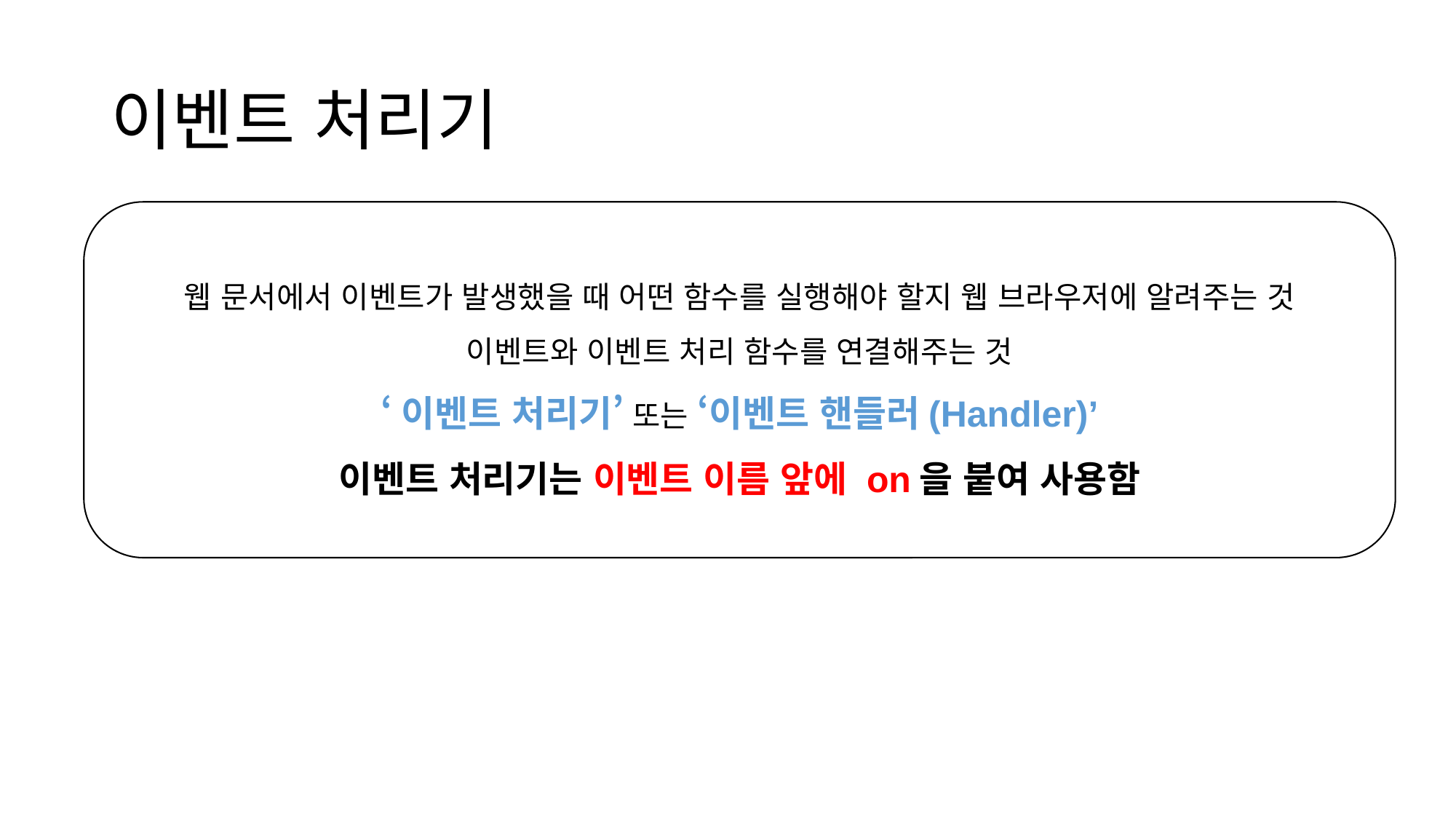

# 이벤트 처리기
웹 문서에서 이벤트가 발생했을 때 어떤 함수를 실행해야 할지 웹 브라우저에 알려주는 것
이벤트와 이벤트 처리 함수를 연결해주는 것
‘이벤트 처리기’ 또는 ‘이벤트 핸들러(Handler)’
이벤트 처리기는 이벤트 이름 앞에 on을 붙여 사용함